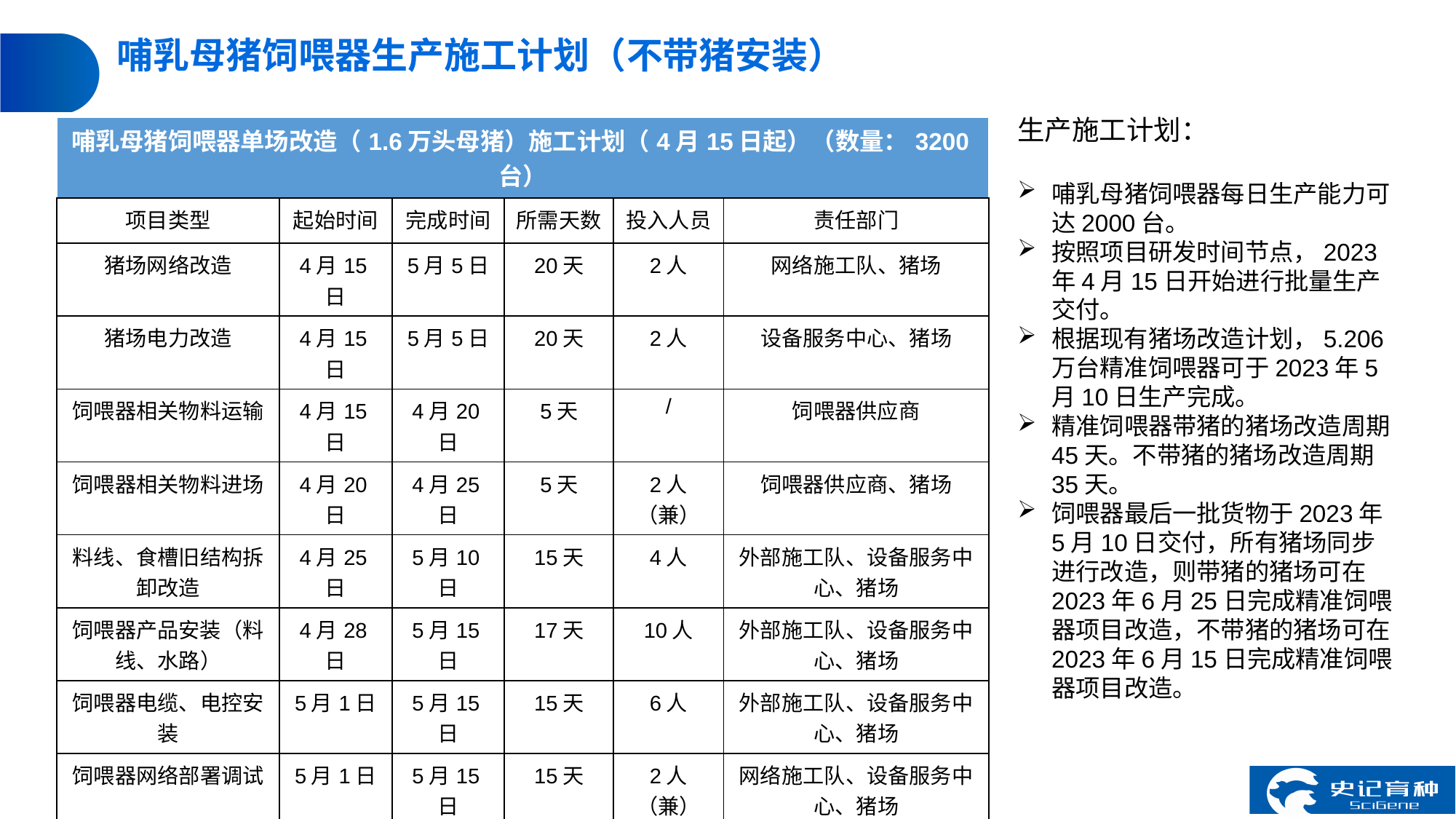

# 哺乳母猪饲喂器生产施工计划（不带猪安装）
生产施工计划：

哺乳母猪饲喂器每日生产能力可达2000台。
按照项目研发时间节点，2023年4月15日开始进行批量生产交付。
根据现有猪场改造计划，5.206万台精准饲喂器可于2023年5月10日生产完成。
精准饲喂器带猪的猪场改造周期45天。不带猪的猪场改造周期35天。
饲喂器最后一批货物于2023年5月10日交付，所有猪场同步进行改造，则带猪的猪场可在2023年6月25日完成精准饲喂器项目改造，不带猪的猪场可在2023年6月15日完成精准饲喂器项目改造。

| 哺乳母猪饲喂器单场改造（1.6万头母猪）施工计划（4月15日起）（数量：3200台） |  |  |  |  |  |
| --- | --- | --- | --- | --- | --- |
| 项目类型 | 起始时间 | 完成时间 | 所需天数 | 投入人员 | 责任部门 |
| 猪场网络改造 | 4月15日 | 5月5日 | 20天 | 2人 | 网络施工队、猪场 |
| 猪场电力改造 | 4月15日 | 5月5日 | 20天 | 2人 | 设备服务中心、猪场 |
| 饲喂器相关物料运输 | 4月15日 | 4月20日 | 5天 | / | 饲喂器供应商 |
| 饲喂器相关物料进场 | 4月20日 | 4月25日 | 5天 | 2人（兼） | 饲喂器供应商、猪场 |
| 料线、食槽旧结构拆卸改造 | 4月25日 | 5月10日 | 15天 | 4人 | 外部施工队、设备服务中心、猪场 |
| 饲喂器产品安装（料线、水路） | 4月28日 | 5月15日 | 17天 | 10人 | 外部施工队、设备服务中心、猪场 |
| 饲喂器电缆、电控安装 | 5月1日 | 5月15日 | 15天 | 6人 | 外部施工队、设备服务中心、猪场 |
| 饲喂器网络部署调试 | 5月1日 | 5月15日 | 15天 | 2人（兼） | 网络施工队、设备服务中心、猪场 |
| 饲喂器通水、通电、通网测试并进行整改 | 5月15日 | 5月20日 | 5天 | 5人（兼） | 外部施工队、网络施工队、设备服务中心、猪场 |
| 总计： |  |  | 35天 | 24人 |  |